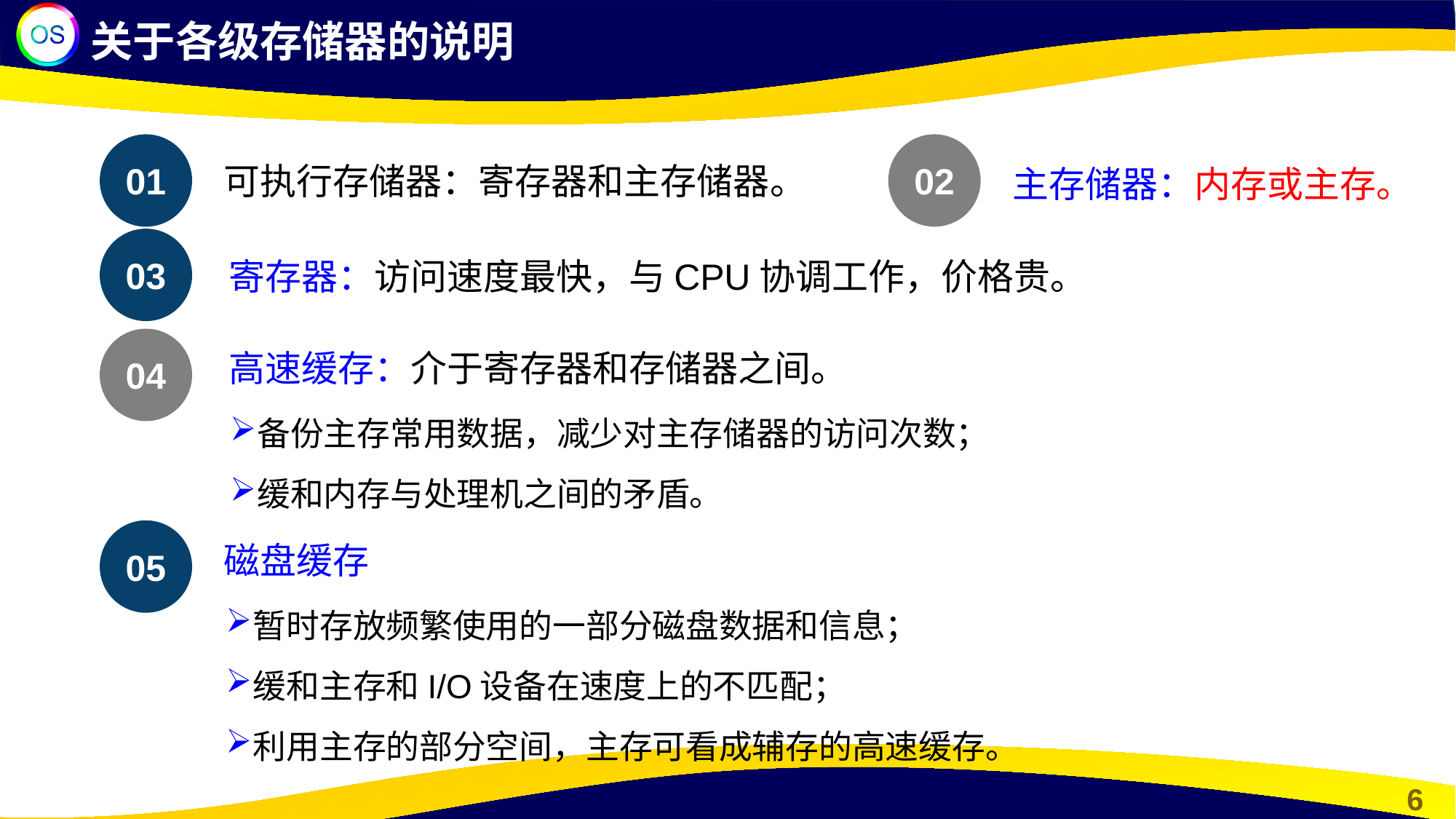

关于各级存储器的说明
01
02
可执行存储器：寄存器和主存储器。
主存储器：内存或主存。
03
寄存器：访问速度最快，与CPU协调工作，价格贵。
04
高速缓存：介于寄存器和存储器之间。
备份主存常用数据，减少对主存储器的访问次数；
缓和内存与处理机之间的矛盾。
05
磁盘缓存
暂时存放频繁使用的一部分磁盘数据和信息；
缓和主存和I/O设备在速度上的不匹配；
利用主存的部分空间，主存可看成辅存的高速缓存。